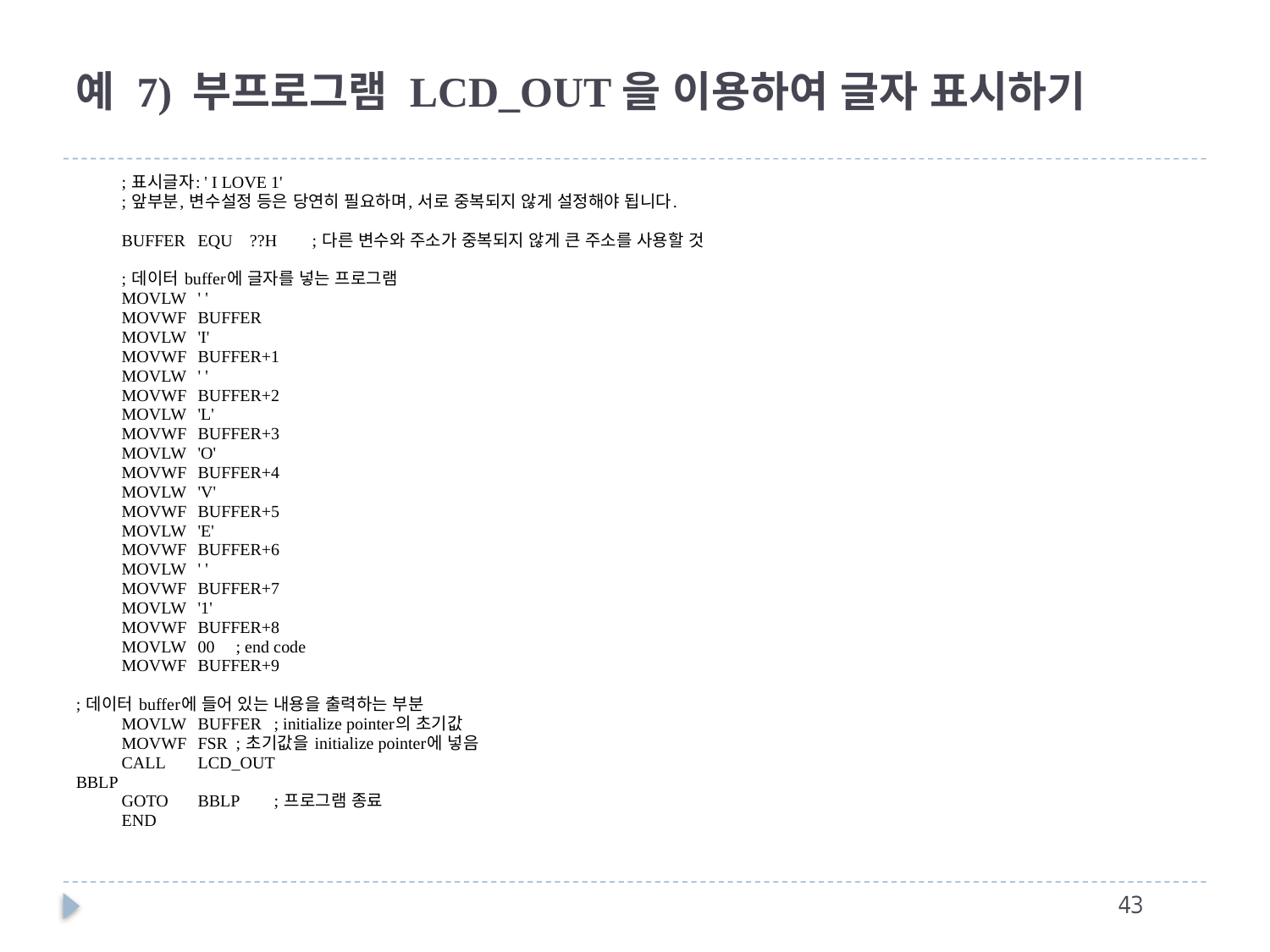

# 예 7) 부프로그램 LCD_OUT을 이용하여 글자 표시하기
	; 표시글자: ' I LOVE 1'
	; 앞부분, 변수설정 등은 당연히 필요하며, 서로 중복되지 않게 설정해야 됩니다.

		BUFFER	EQU    ??H	; 다른 변수와 주소가 중복되지 않게 큰 주소를 사용할 것

	; 데이터 buffer에 글자를 넣는 프로그램
		MOVLW	' '
		MOVWF	BUFFER
		MOVLW	'I'
		MOVWF	BUFFER+1
		MOVLW	' '
		MOVWF	BUFFER+2
		MOVLW	'L'
		MOVWF	BUFFER+3
		MOVLW	'O'
		MOVWF	BUFFER+4
		MOVLW	'V'
		MOVWF	BUFFER+5
		MOVLW	'E'
		MOVWF	BUFFER+6
		MOVLW	' '
		MOVWF	BUFFER+7
		MOVLW	'1'
		MOVWF	BUFFER+8
		MOVLW	00		; end code
		MOVWF	BUFFER+9

; 데이터 buffer에 들어 있는 내용을 출력하는 부분
		MOVLW	BUFFER		; initialize pointer의 초기값
		MOVWF	FSR		; 초기값을 initialize pointer에 넣음
		CALL	LCD_OUT
BBLP
		GOTO	BBLP		; 프로그램 종료
		END
43